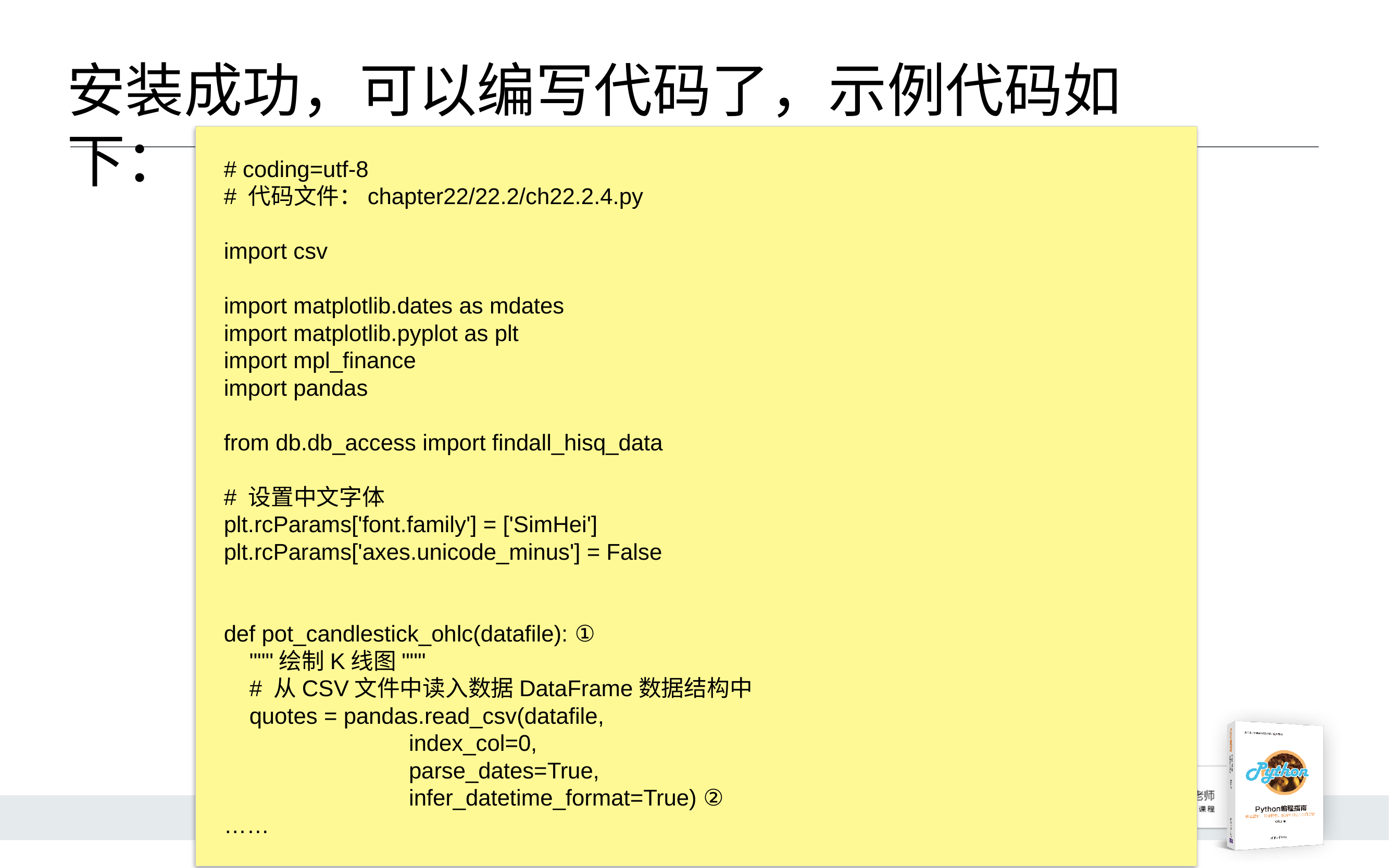

# 安装成功，可以编写代码了，示例代码如下：
# coding=utf-8
# 代码文件：chapter22/22.2/ch22.2.4.py

import csv

import matplotlib.dates as mdates
import matplotlib.pyplot as plt
import mpl_finance
import pandas

from db.db_access import findall_hisq_data

# 设置中文字体
plt.rcParams['font.family'] = ['SimHei']
plt.rcParams['axes.unicode_minus'] = False

def pot_candlestick_ohlc(datafile): ①
    """绘制K线图"""
    # 从CSV文件中读入数据DataFrame数据结构中
    quotes = pandas.read_csv(datafile,
                             index_col=0,
                             parse_dates=True,
                             infer_datetime_format=True) ②
……